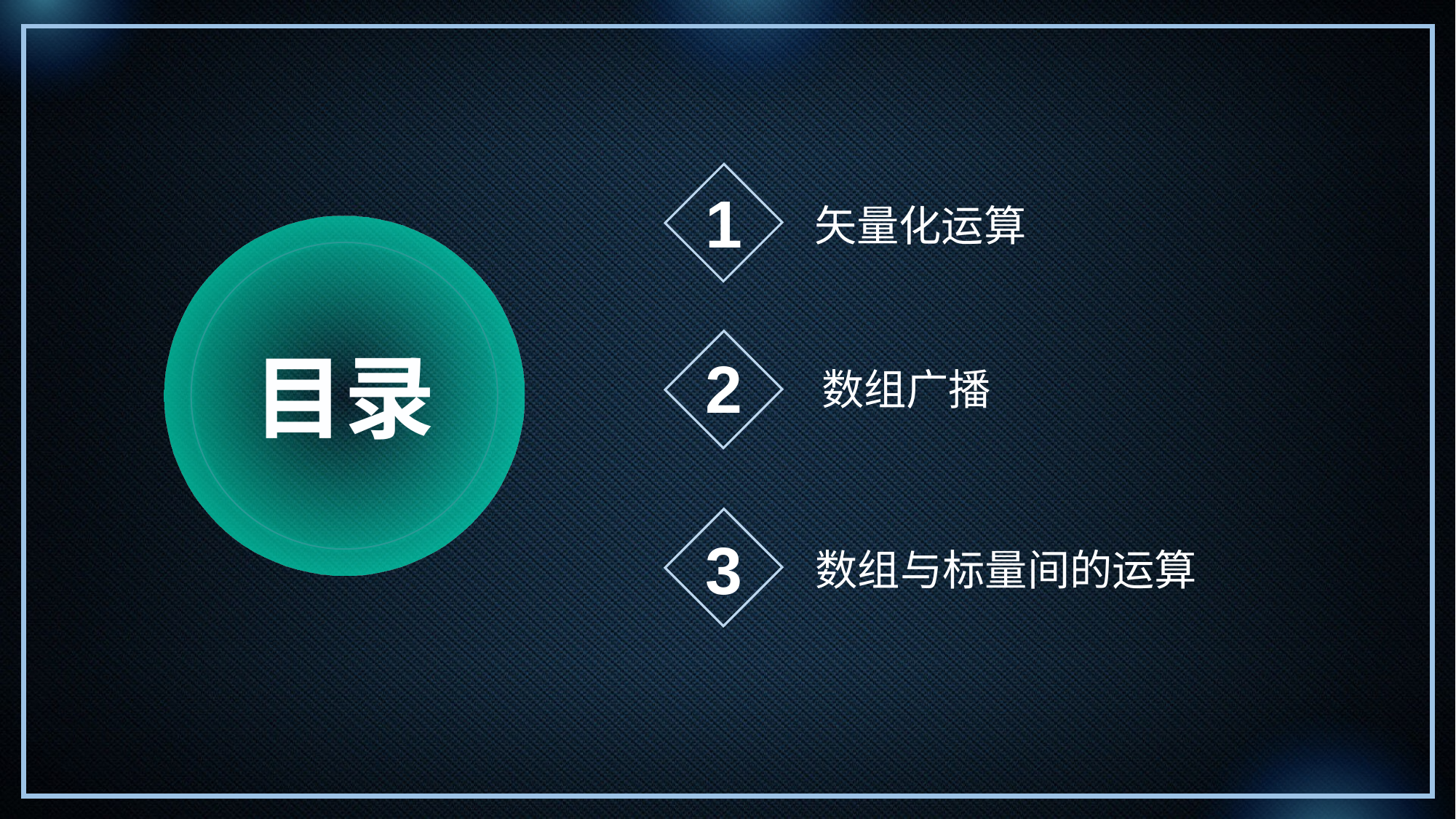

1

矢量化运算

目录
2

数组广播
3

数组与标量间的运算